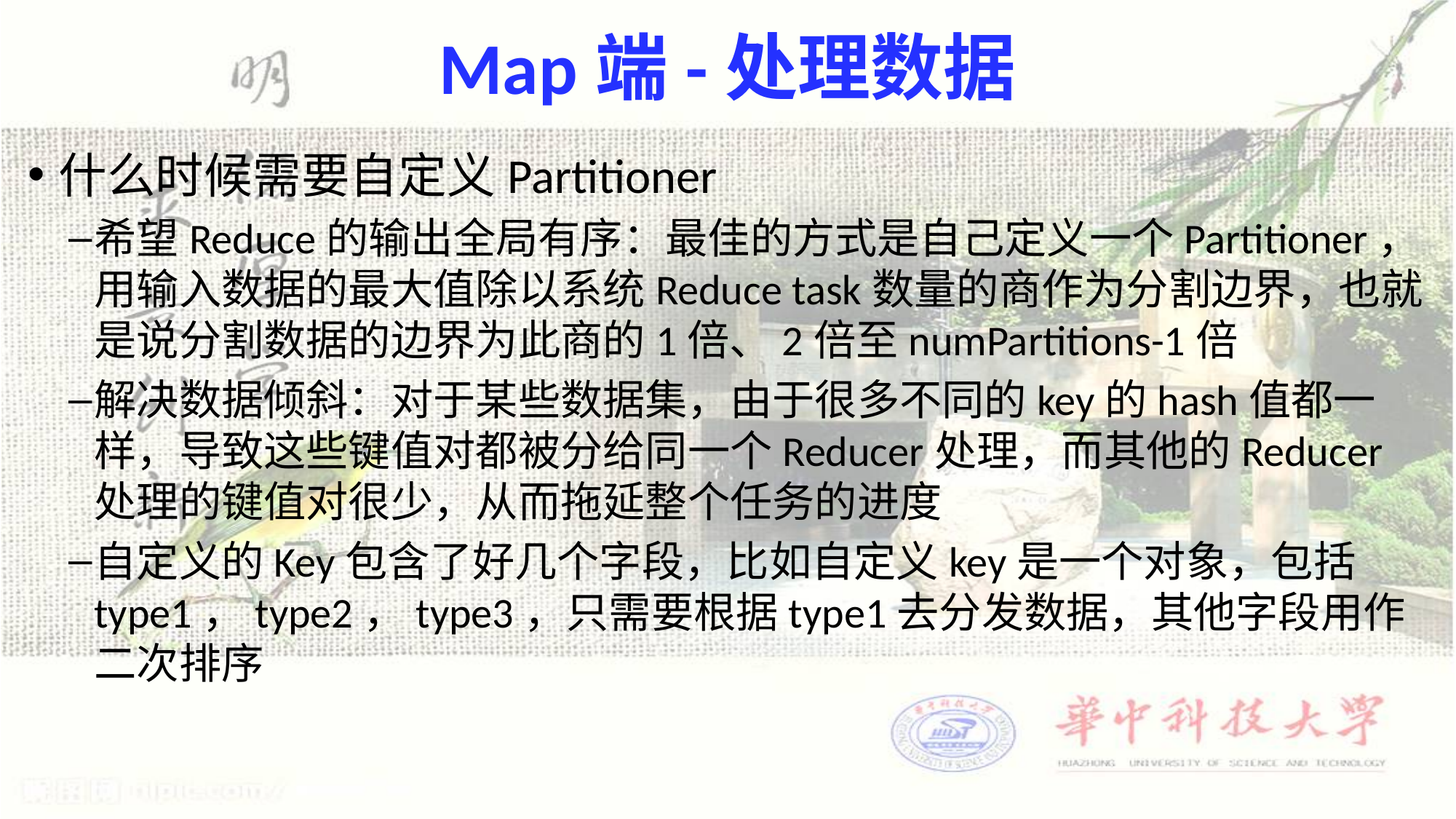

# Map端-处理数据
什么时候需要自定义Partitioner
希望Reduce的输出全局有序：最佳的方式是自己定义一个Partitioner，用输入数据的最大值除以系统Reduce task数量的商作为分割边界，也就是说分割数据的边界为此商的1倍、2倍至numPartitions-1倍
解决数据倾斜：对于某些数据集，由于很多不同的key的hash值都一样，导致这些键值对都被分给同一个Reducer处理，而其他的Reducer处理的键值对很少，从而拖延整个任务的进度
自定义的Key包含了好几个字段，比如自定义key是一个对象，包括type1，type2，type3，只需要根据type1去分发数据，其他字段用作二次排序